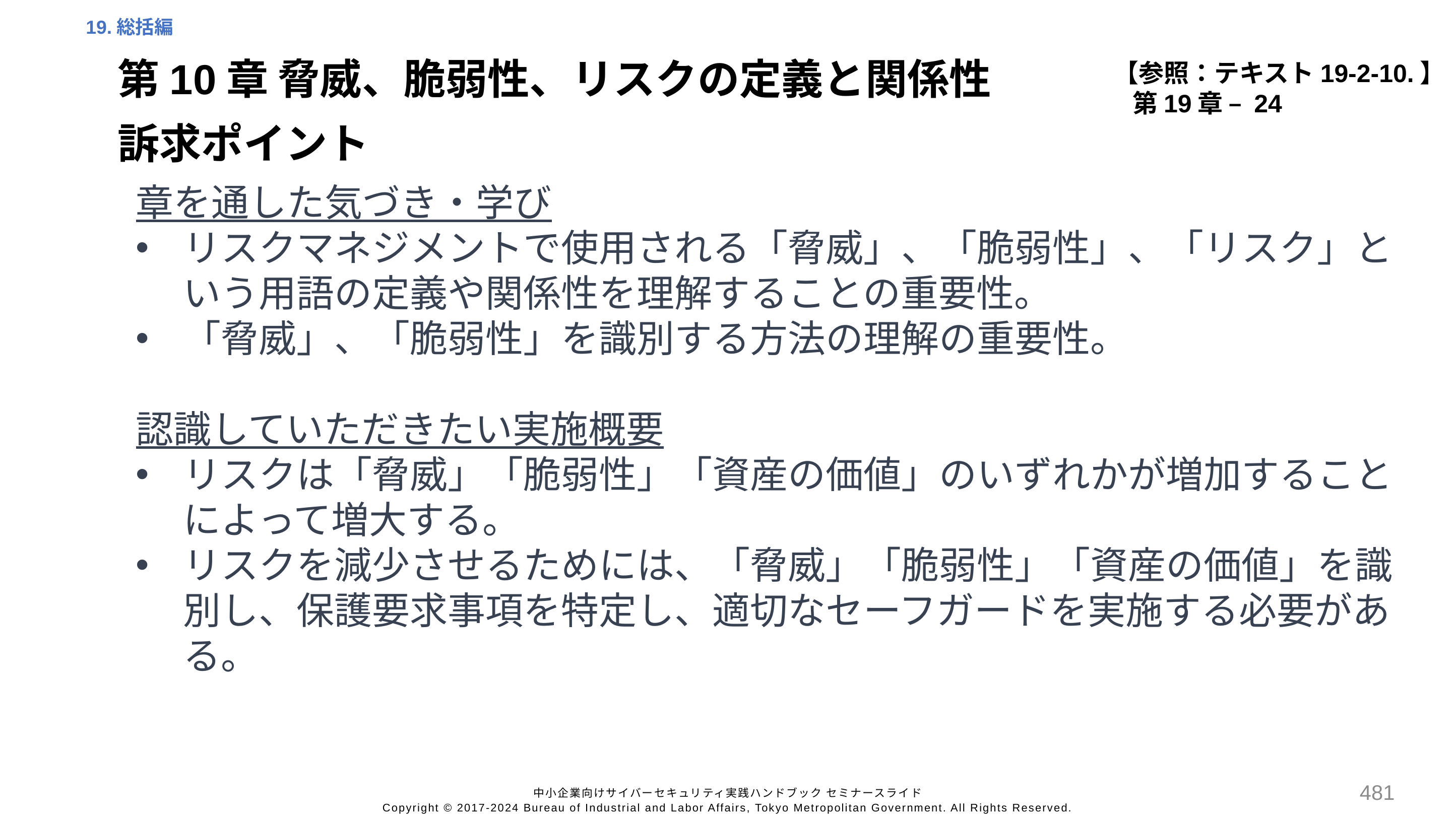

19.総括編
【参照：テキスト19-2-10.】
第19章 – 24
第10章 脅威、脆弱性、リスクの定義と関係性
訴求ポイント
章を通した気づき・学び
リスクマネジメントで使用される「脅威」、「脆弱性」、「リスク」という用語の定義や関係性を理解することの重要性。
「脅威」、「脆弱性」を識別する方法の理解の重要性。

認識していただきたい実施概要
リスクは「脅威」「脆弱性」「資産の価値」のいずれかが増加することによって増大する。
リスクを減少させるためには、「脅威」「脆弱性」「資産の価値」を識別し、保護要求事項を特定し、適切なセーフガードを実施する必要がある。
481